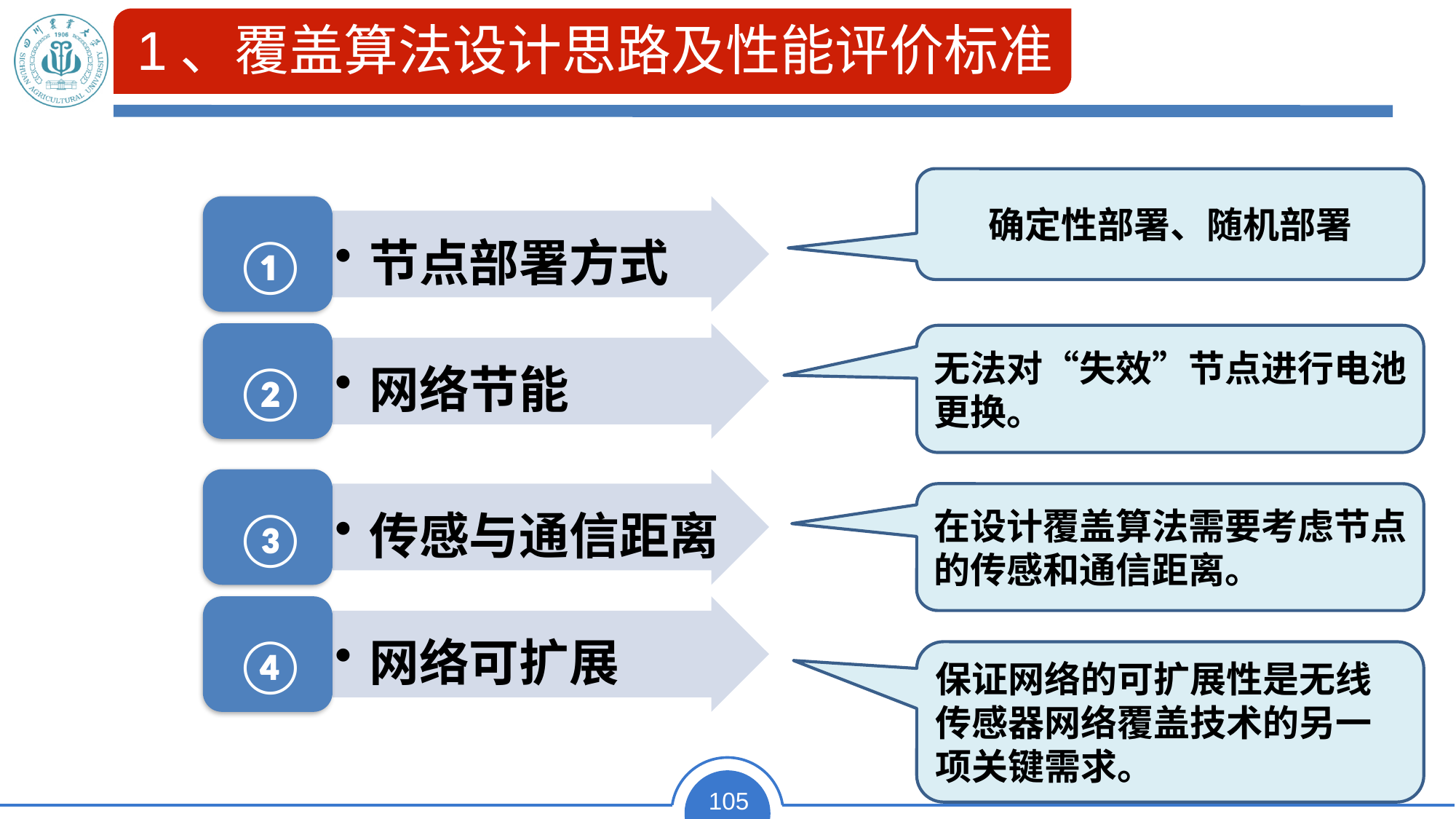

# 1、覆盖算法设计思路及性能评价标准
确定性部署、随机部署
节点部署方式
①
网络节能
②
无法对“失效”节点进行电池更换。
传感与通信距离
③
网络可扩展
④
在设计覆盖算法需要考虑节点的传感和通信距离。
保证网络的可扩展性是无线传感器网络覆盖技术的另一项关键需求。